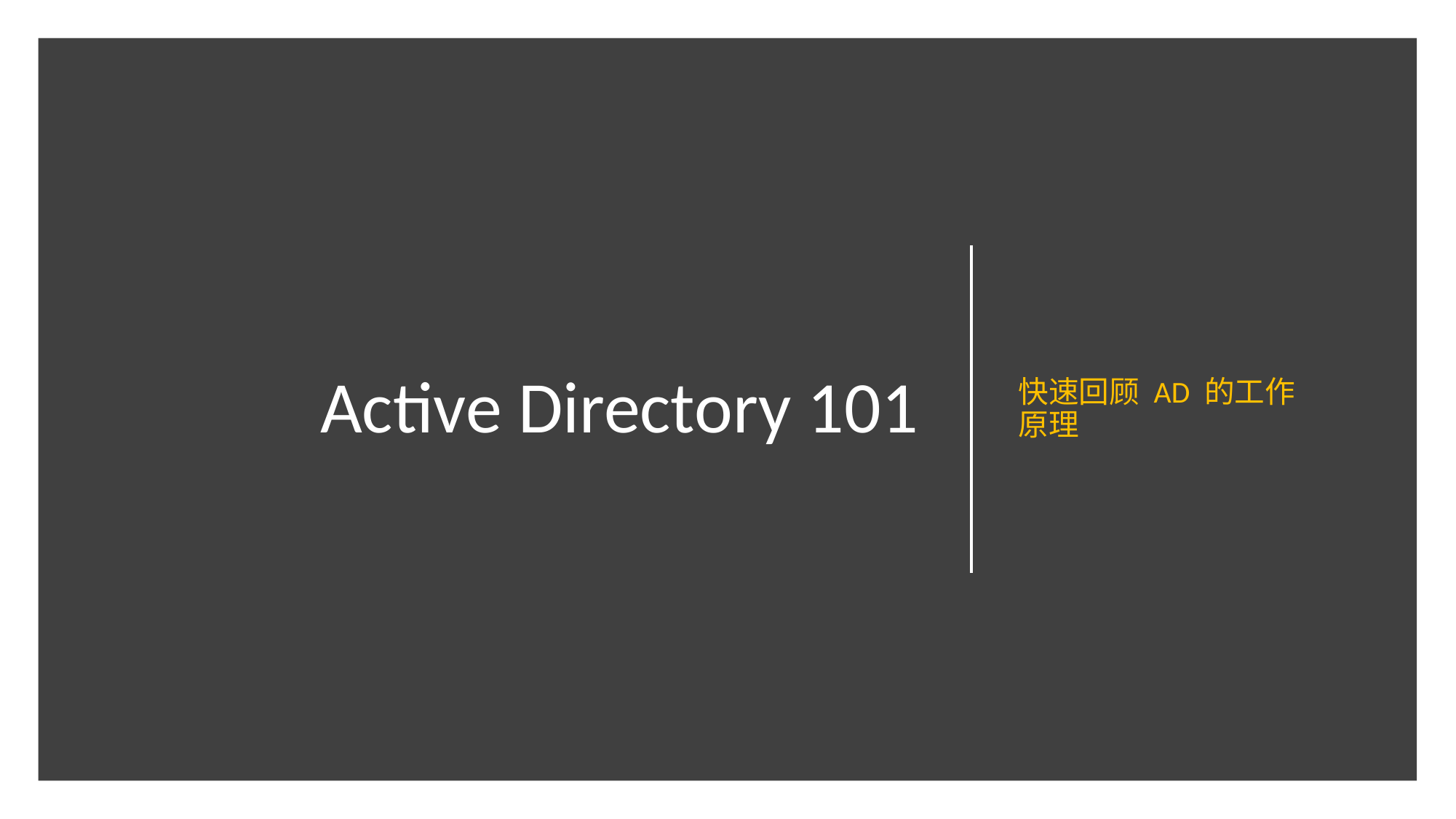

快速回顾 AD 的工作原理
# Active Directory 101